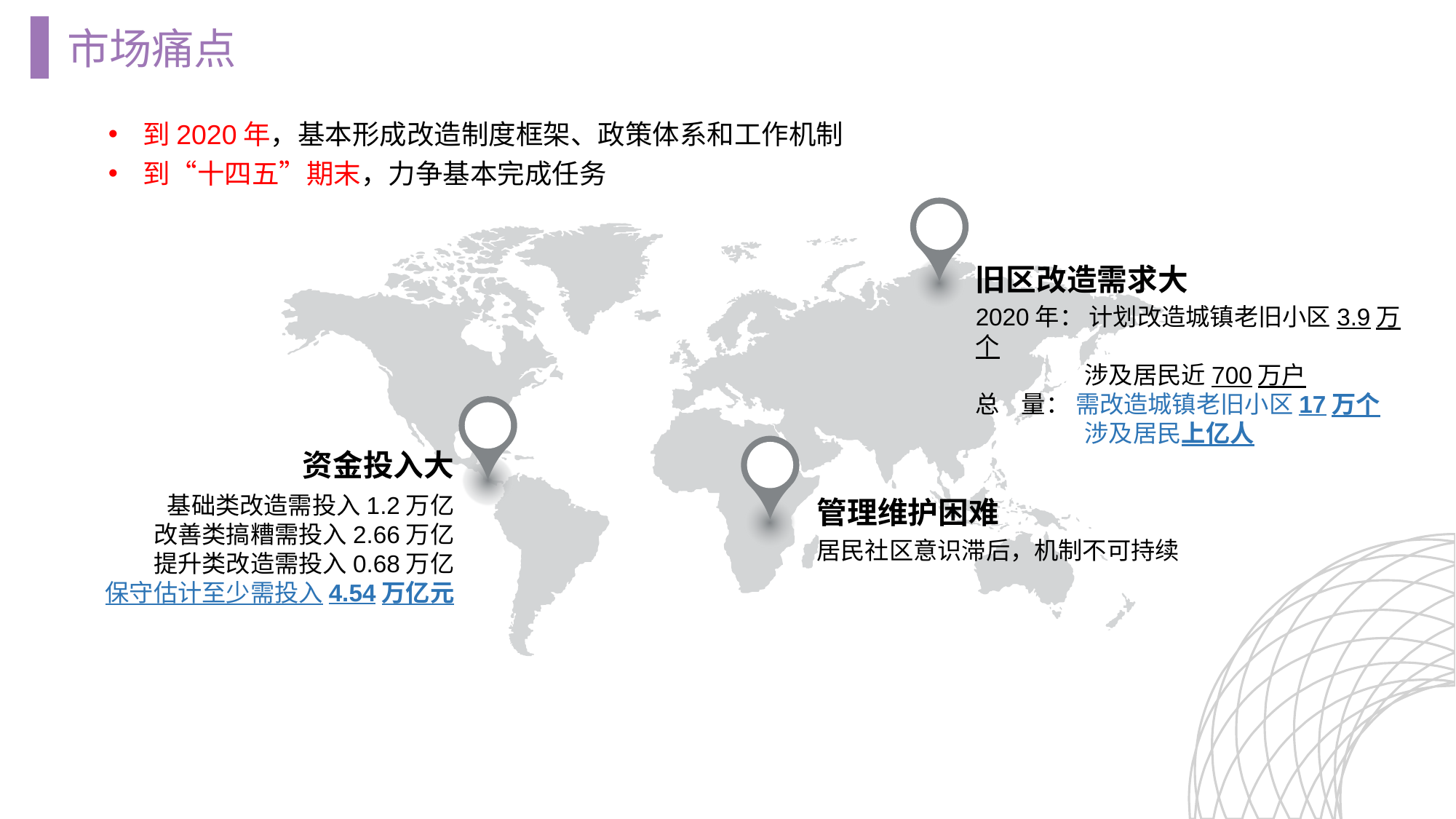

市场痛点
到2020年，基本形成改造制度框架、政策体系和工作机制
到“十四五”期末，力争基本完成任务

\
旧区改造需求大
2020年： 计划改造城镇老旧小区3.9万个
	涉及居民近700万户
总    量： 需改造城镇老旧小区17万个
	涉及居民上亿人

资金投入大
基础类改造需投入1.2万亿
改善类搞糟需投入2.66万亿
提升类改造需投入0.68万亿
保守估计至少需投入4.54万亿元
管理维护困难
居民社区意识滞后，机制不可持续